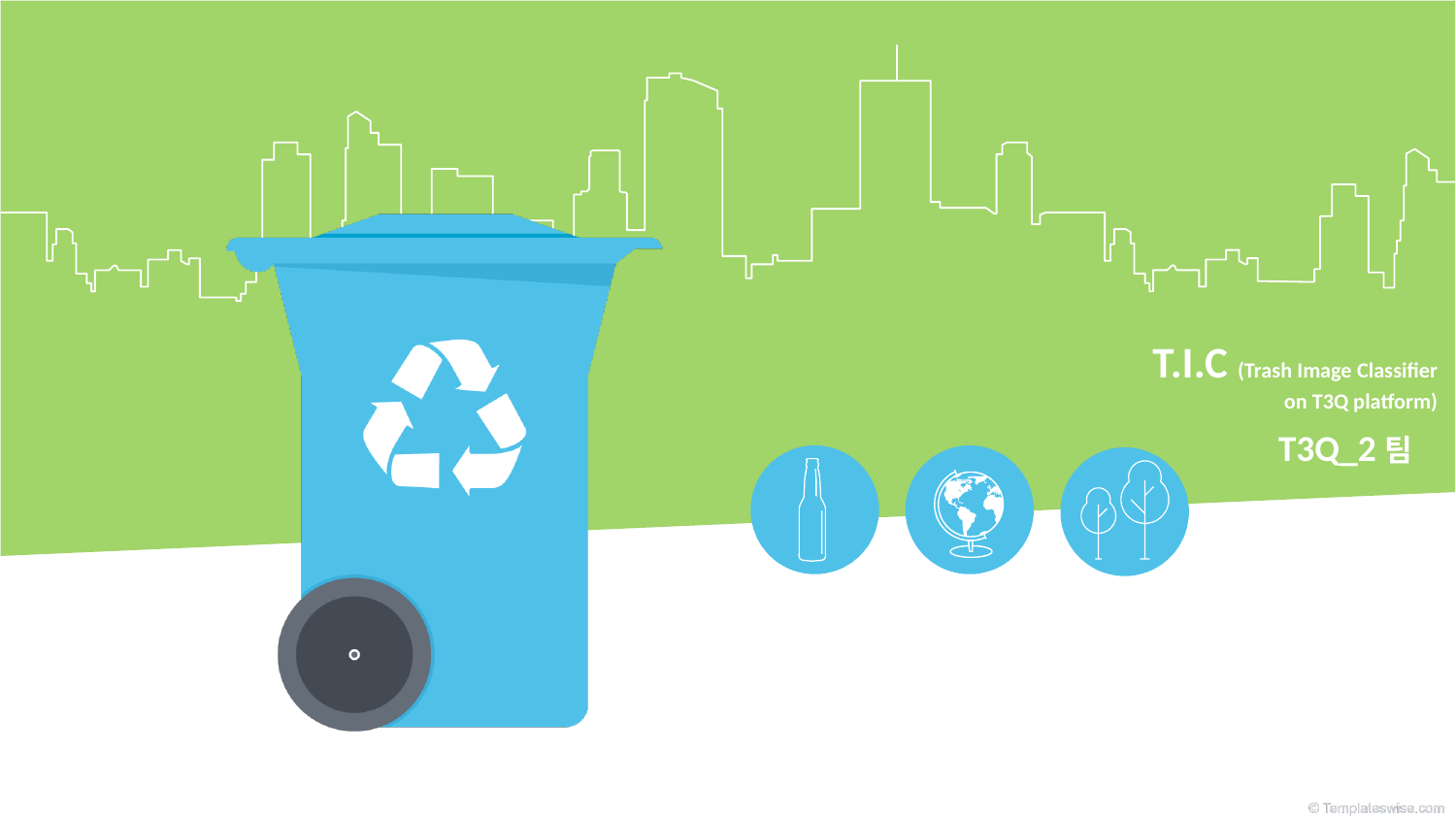

© Templateswise.com
# T.I.C (Trash Image Classifier
on T3Q platform)

T3Q_2팀